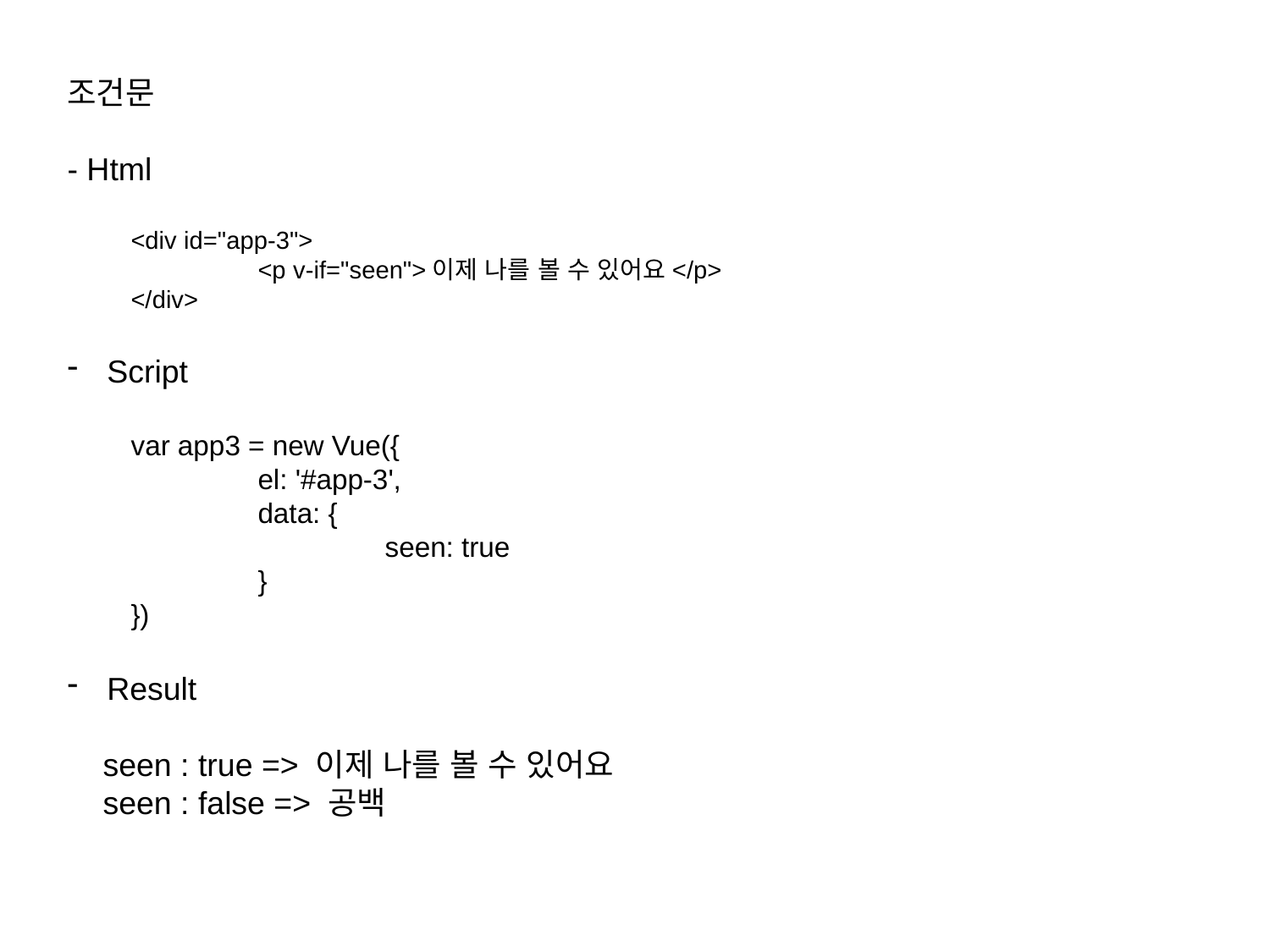

조건문

- Html

<div id="app-3">
	<p v-if="seen">이제 나를 볼 수 있어요</p>
</div>

Script

var app3 = new Vue({
	el: '#app-3',
	data: {
		seen: true
	}
})

Result

    seen : true => 이제 나를 볼 수 있어요
    seen : false => 공백